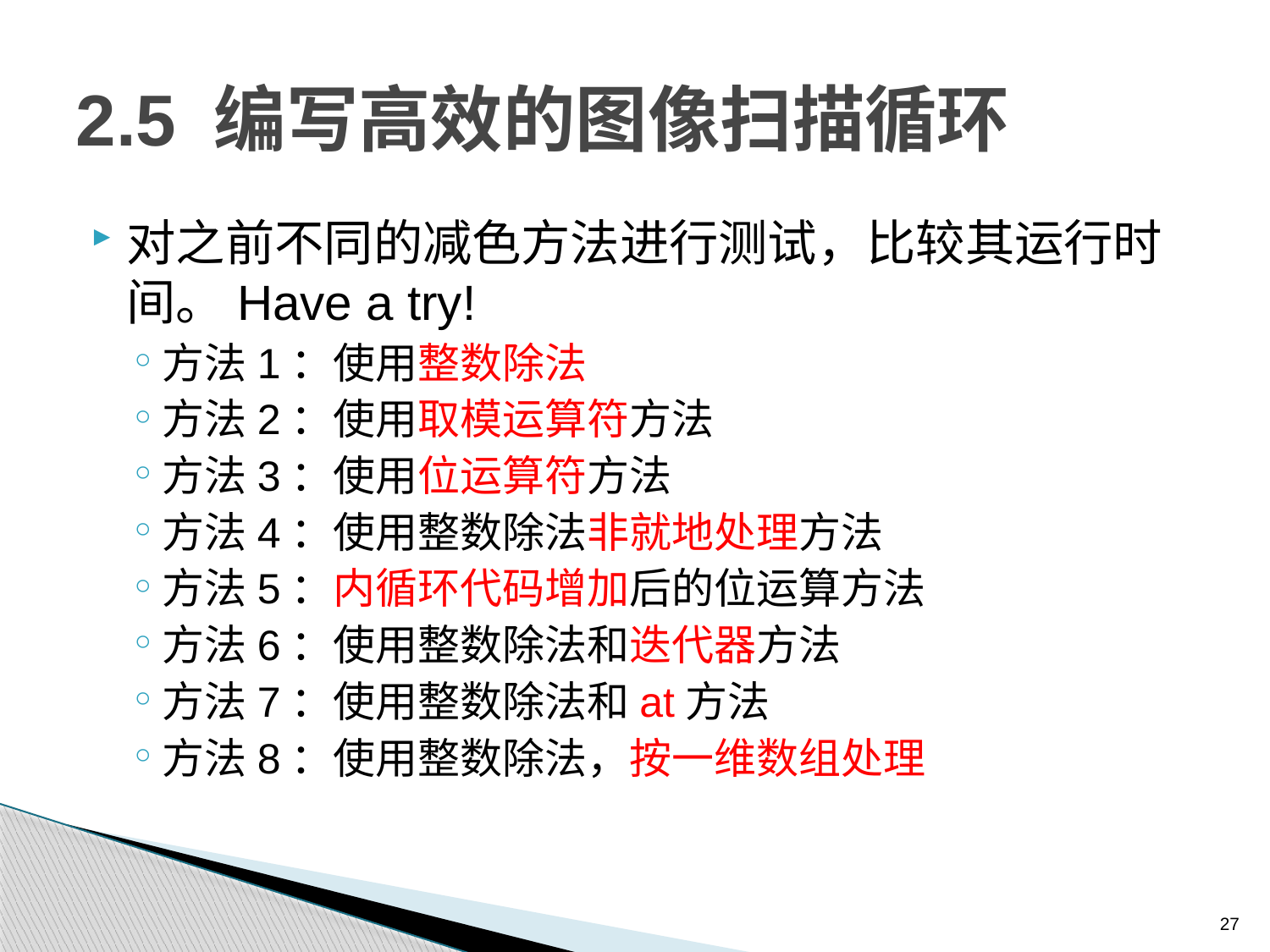

# 2.5 编写高效的图像扫描循环
对之前不同的减色方法进行测试，比较其运行时间。Have a try!
方法1：使用整数除法
方法2：使用取模运算符方法
方法3：使用位运算符方法
方法4：使用整数除法非就地处理方法
方法5：内循环代码增加后的位运算方法
方法6：使用整数除法和迭代器方法
方法7：使用整数除法和at方法
方法8：使用整数除法，按一维数组处理
27